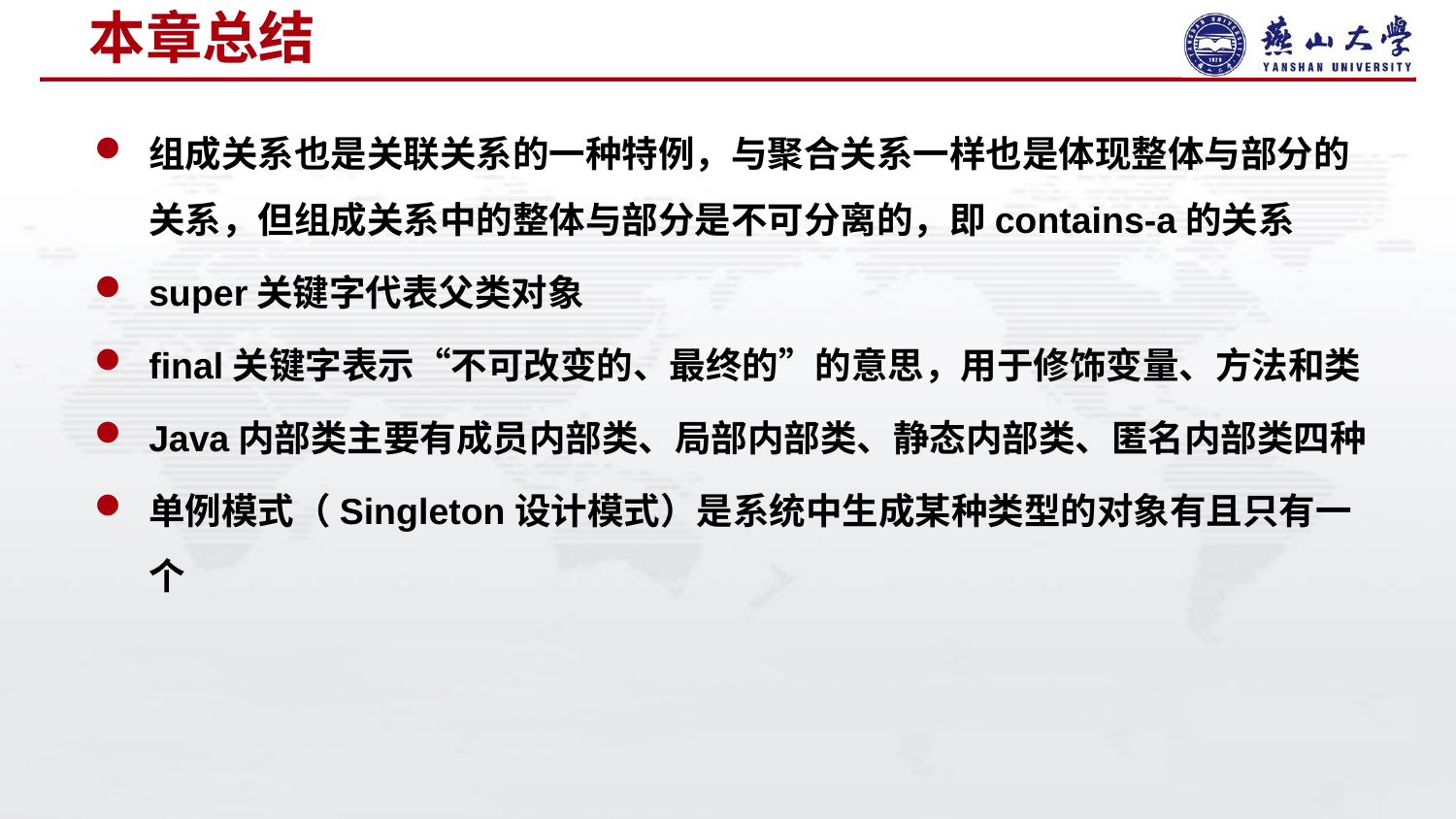

# 本章总结
组成关系也是关联关系的一种特例，与聚合关系一样也是体现整体与部分的关系，但组成关系中的整体与部分是不可分离的，即contains-a的关系
super关键字代表父类对象
final关键字表示“不可改变的、最终的”的意思，用于修饰变量、方法和类
Java内部类主要有成员内部类、局部内部类、静态内部类、匿名内部类四种
单例模式（Singleton设计模式）是系统中生成某种类型的对象有且只有一个